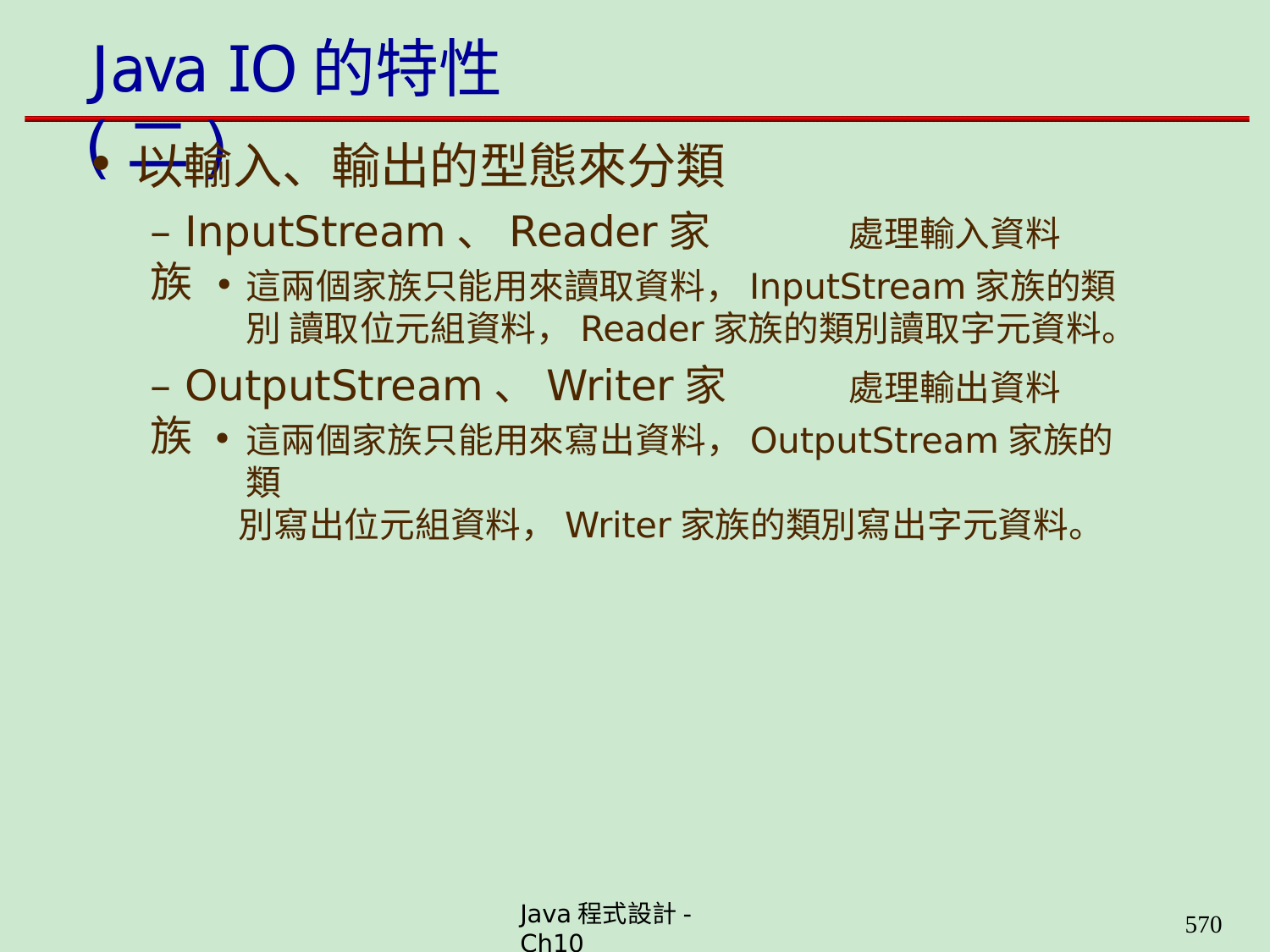

# Java IO的特性(二)
以輸入、輸出的型態來分類
– InputStream、Reader家族
處理輸入資料
這兩個家族只能用來讀取資料，InputStream家族的類別 讀取位元組資料，Reader家族的類別讀取字元資料。
– OutputStream、Writer家族
處理輸出資料
這兩個家族只能用來寫出資料，OutputStream家族的類
別寫出位元組資料，Writer家族的類別寫出字元資料。
Java程式設計-Ch10
570